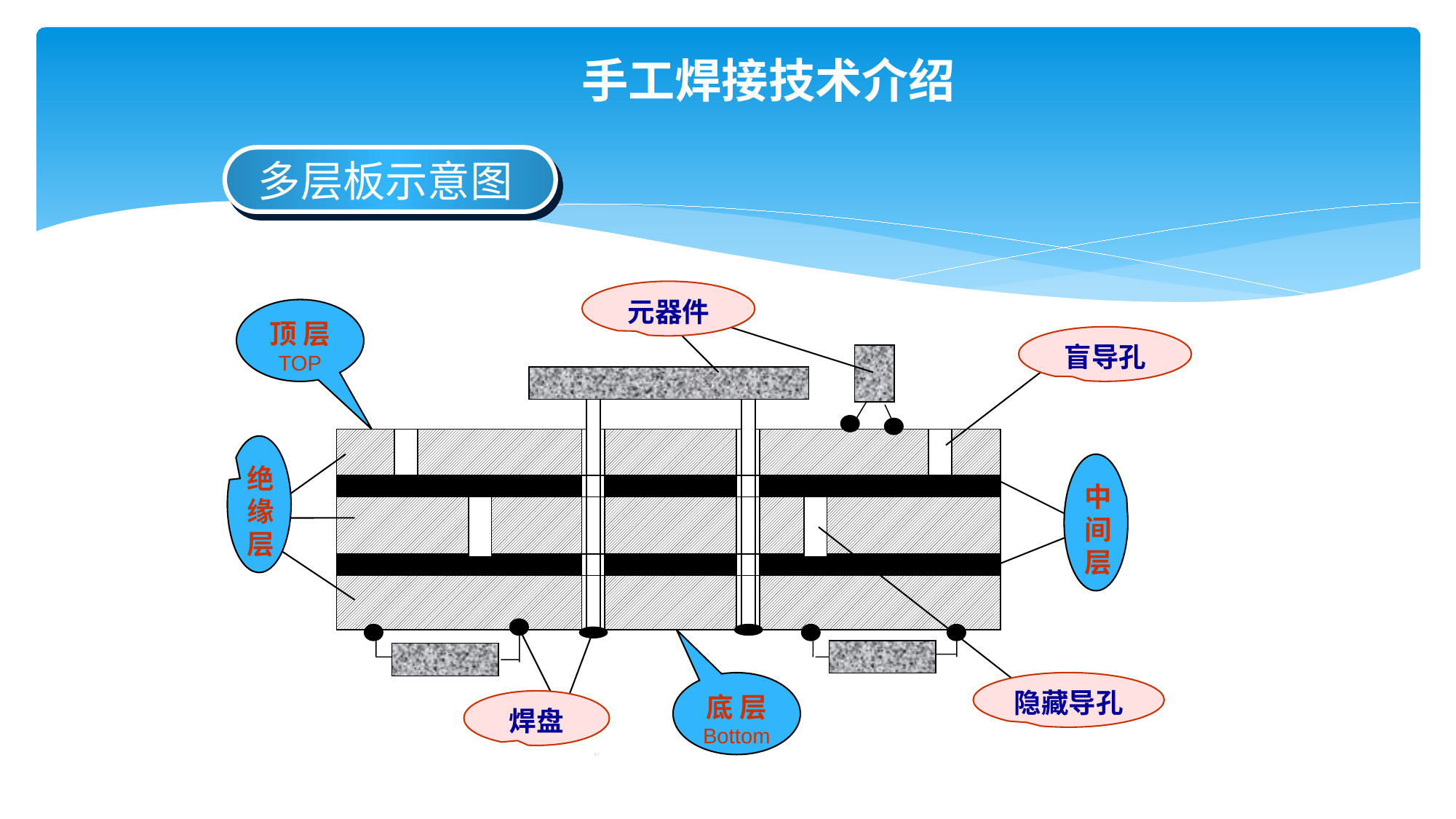

# 手工焊接技术介绍
多层板示意图
元器件
顶 层
TOP

盲导孔

绝缘层

中间层

底 层
Bottom
隐藏导孔
焊盘